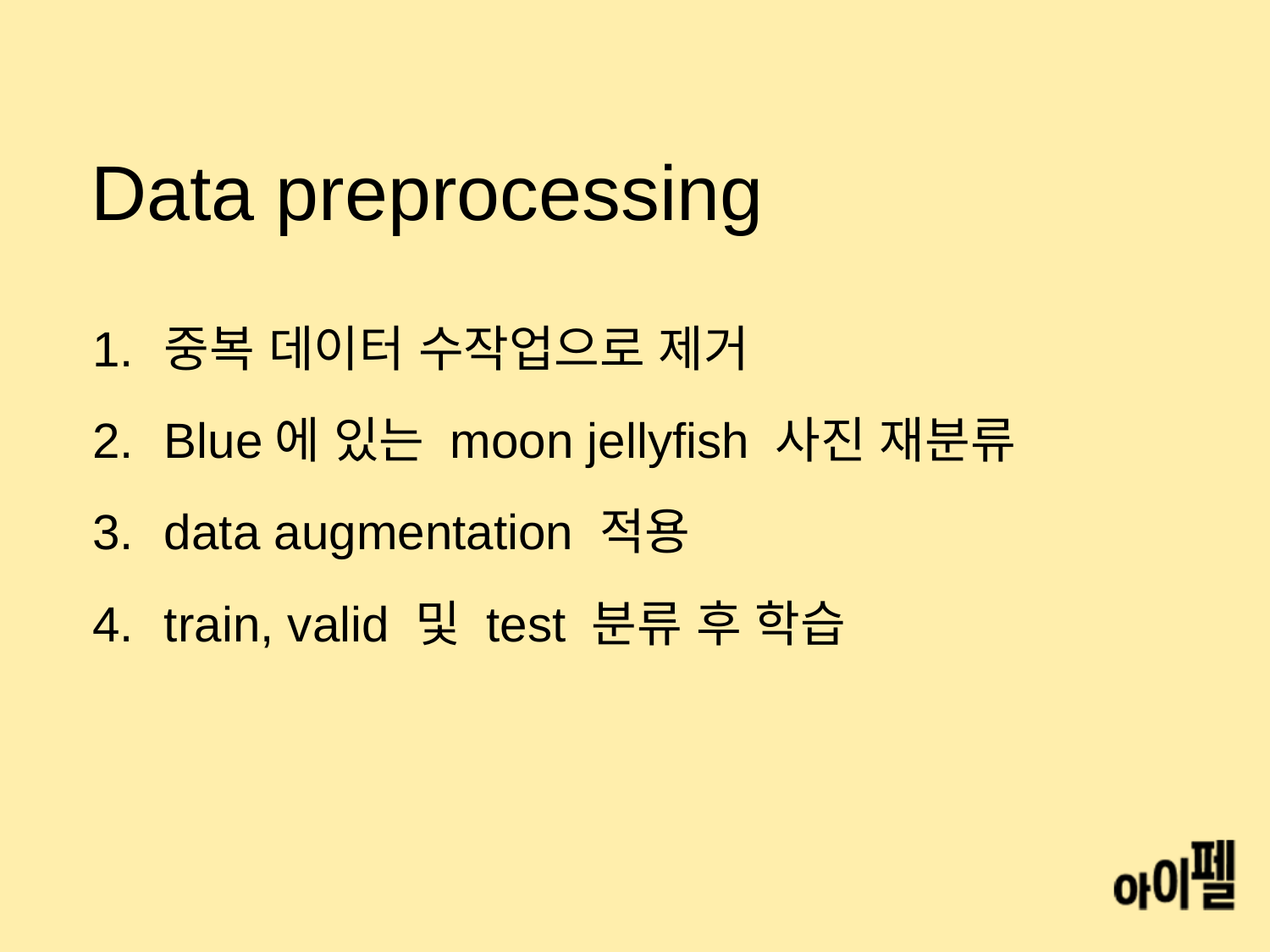

# Data preprocessing
중복 데이터 수작업으로 제거
Blue에 있는 moon jellyfish 사진 재분류
data augmentation 적용
train, valid 및 test 분류 후 학습